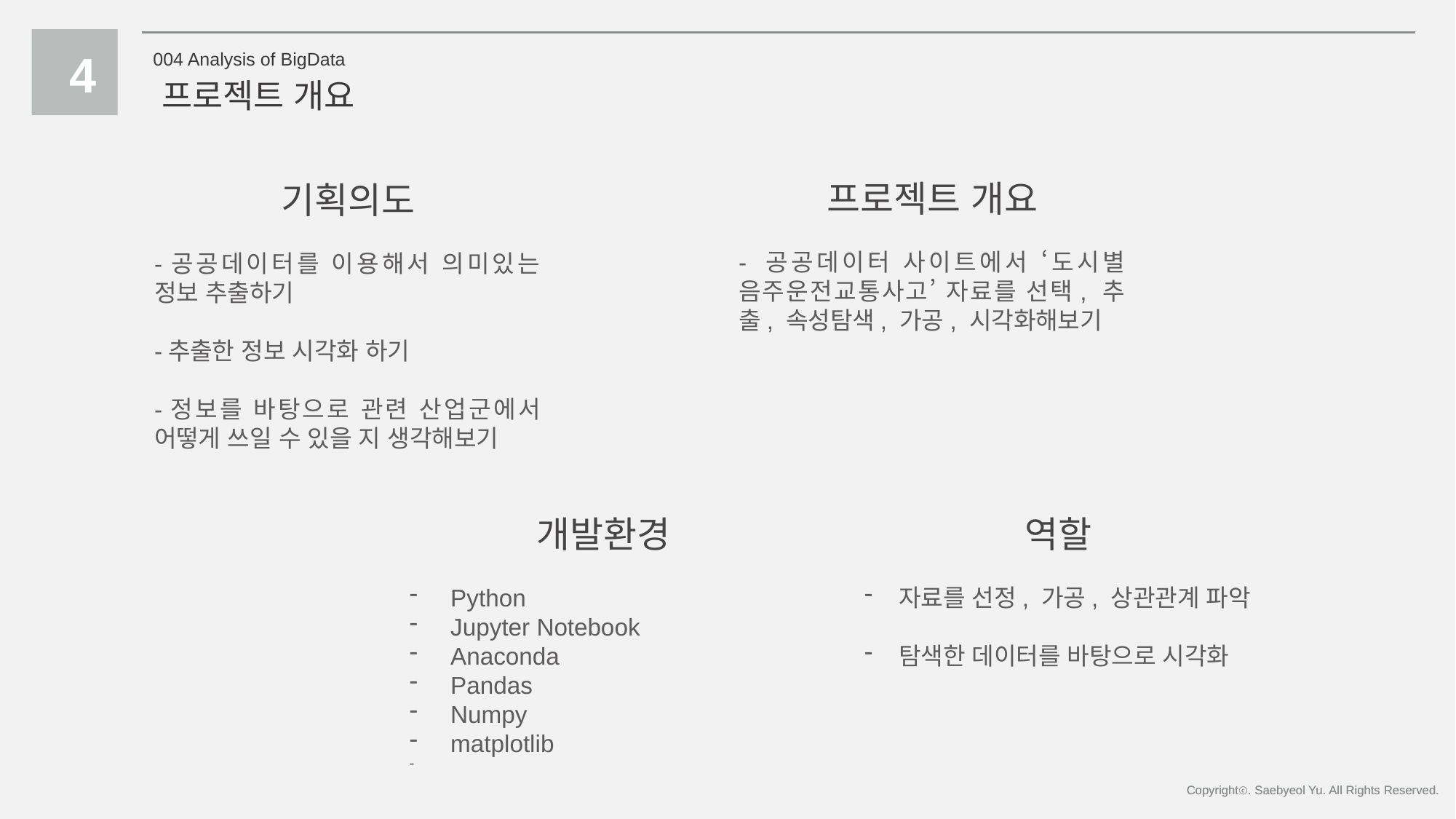

4
004 Analysis of BigData
프로젝트 개요
프로젝트 개요
기획의도
- 공공데이터 사이트에서 ‘도시별 음주운전교통사고’ 자료를 선택, 추출, 속성탐색, 가공, 시각화해보기
-공공데이터를 이용해서 의미있는 정보 추출하기

-추출한 정보 시각화 하기

-정보를 바탕으로 관련 산업군에서 어떻게 쓰일 수 있을 지 생각해보기

개발환경
역할
Python
Jupyter Notebook
Anaconda
Pandas
Numpy
matplotlib

자료를 선정, 가공, 상관관계 파악
탐색한 데이터를 바탕으로 시각화
Copyrightⓒ. Saebyeol Yu. All Rights Reserved.